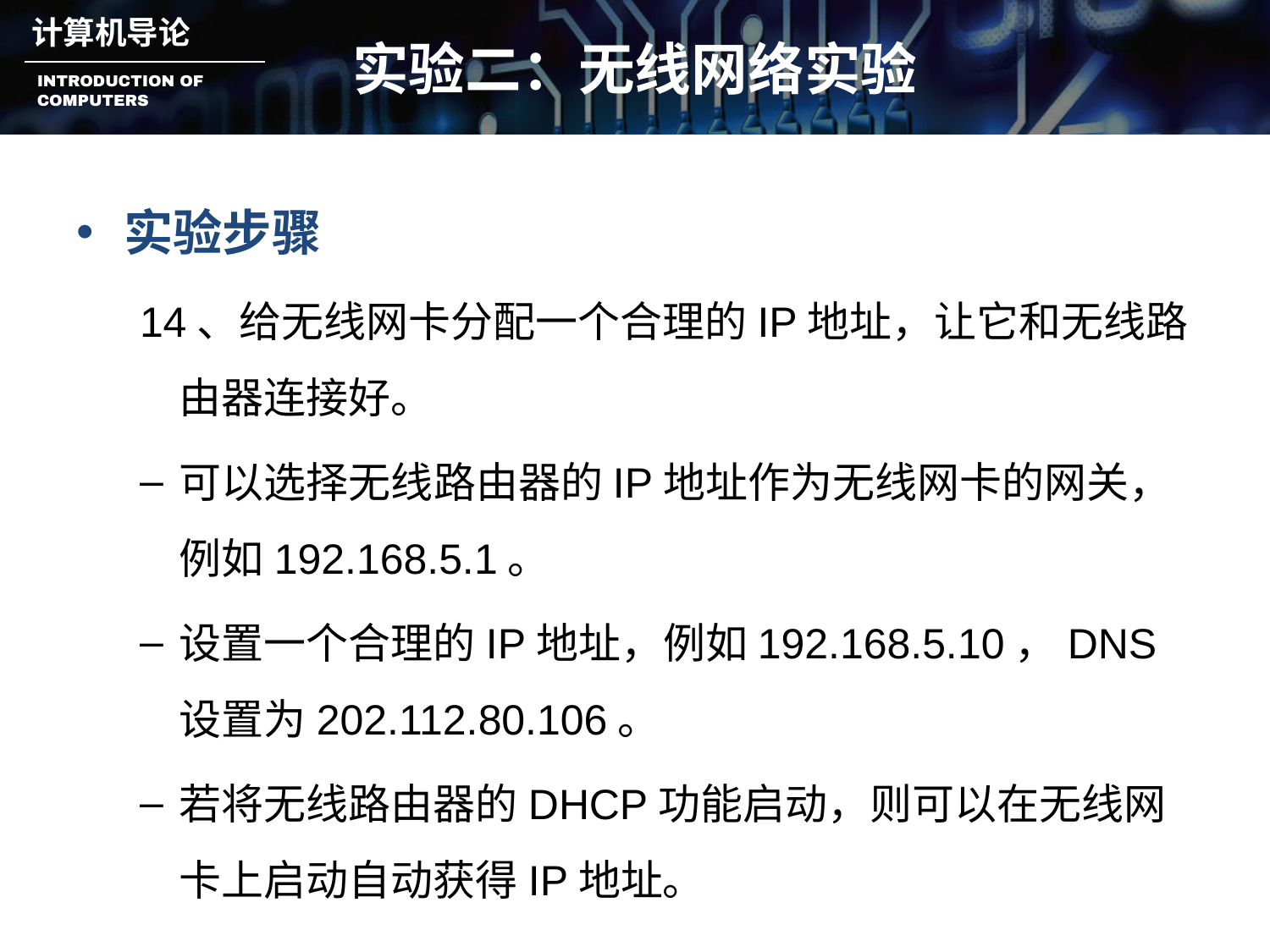

# 实验二：无线网络实验
实验步骤
14、给无线网卡分配一个合理的IP地址，让它和无线路由器连接好。
可以选择无线路由器的IP地址作为无线网卡的网关，例如192.168.5.1。
设置一个合理的IP地址，例如192.168.5.10，DNS设置为202.112.80.106。
若将无线路由器的DHCP功能启动，则可以在无线网卡上启动自动获得IP地址。